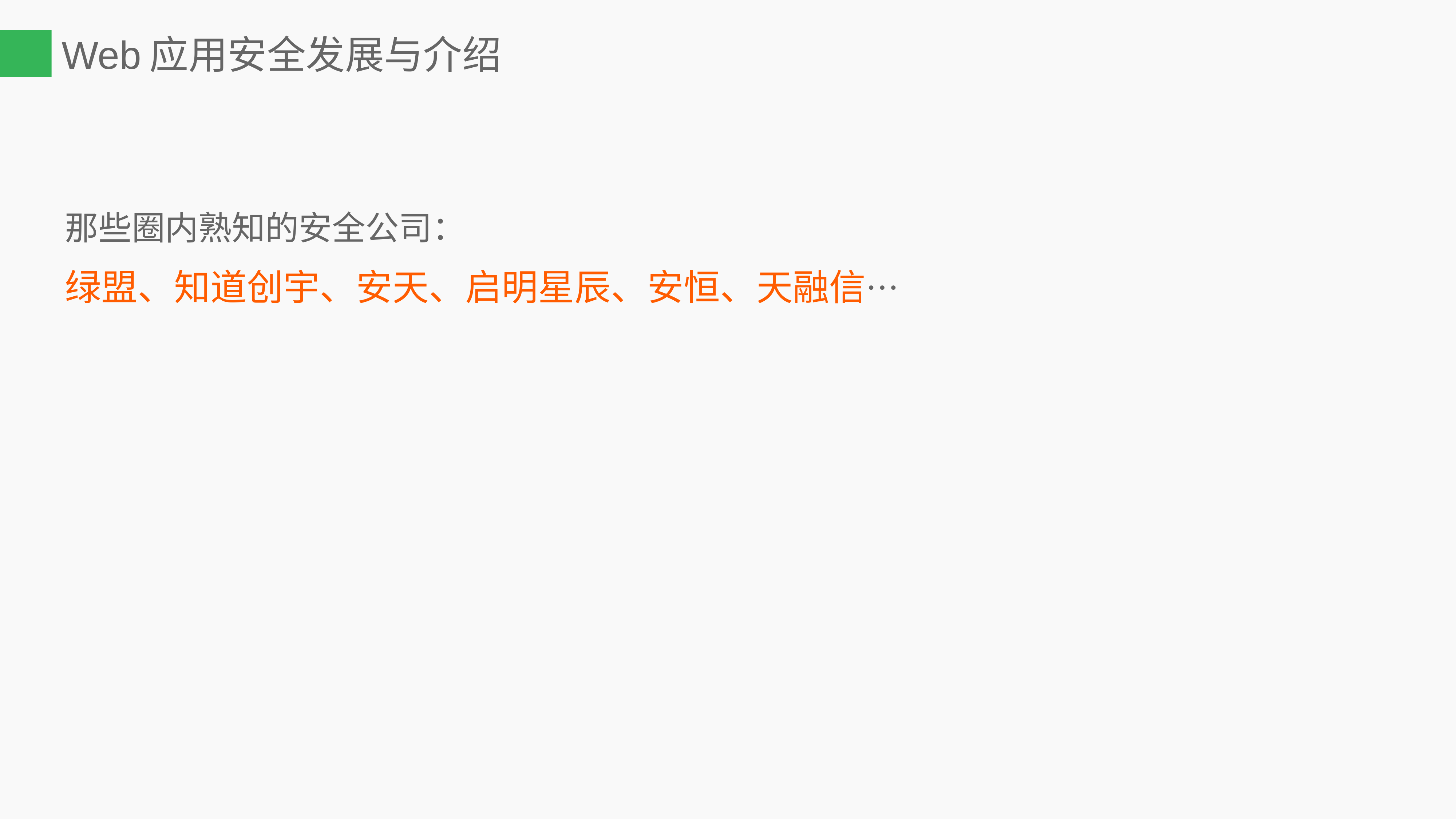

# Web应用安全发展与介绍
那些圈内熟知的安全公司：
绿盟、知道创宇、安天、启明星辰、安恒、天融信…